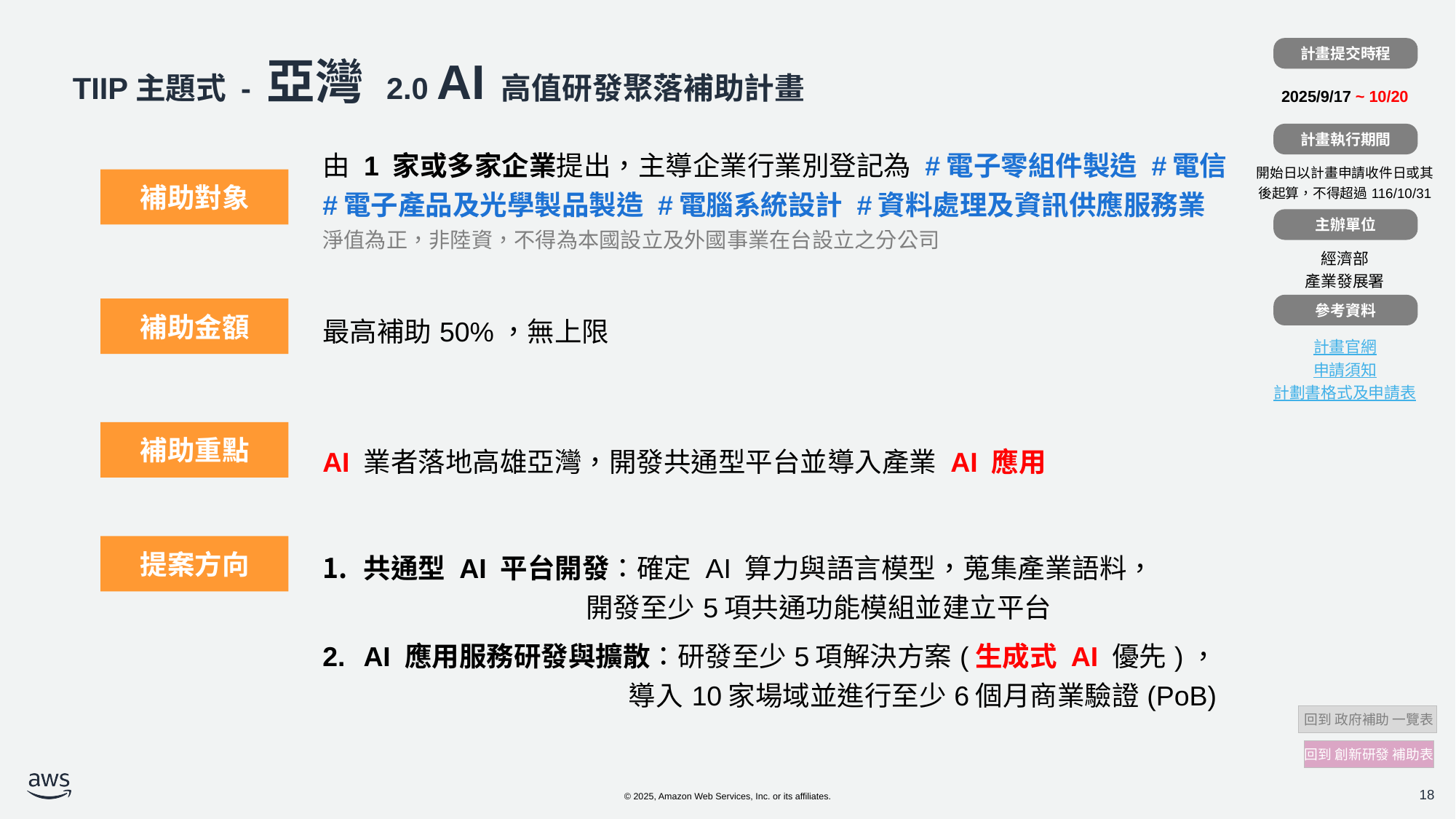

計畫提交時程
|  |
| --- |
| 2025/9/17 ~ 10/20 |
|  |
| 開始日以計畫申請收件日或其後起算，不得超過116/10/31 |
|  |
| 經濟部 產業發展署 |
|  |
| 計畫官網 申請須知 計劃書格式及申請表 |
# TIIP主題式 - 亞灣 2.0 AI 高值研發聚落補助計畫
計畫執行期間
|  | 由 1 家或多家企業提出，主導企業行業別登記為 #電子零組件製造 #電信 #電子產品及光學製品製造 #電腦系統設計 #資料處理及資訊供應服務業  淨值為正，非陸資，不得為本國設立及外國事業在台設立之分公司 |
| --- | --- |
|  | 最高補助50%，無上限 |
|  | AI 業者落地高雄亞灣，開發共通型平台並導入產業 AI 應用 |
|  | 共通型 AI 平台開發：確定 AI 算力與語言模型，蒐集產業語料， 開發至少5項共通功能模組並建立平台 AI 應用服務研發與擴散：研發至少5項解決方案(生成式 AI 優先)， 導入10家場域並進行至少6個月商業驗證(PoB) |
補助對象
主辦單位
參考資料
補助金額
補助重點
提案方向
 回到 政府補助 一覽表
回到 創新研發 補助表
18